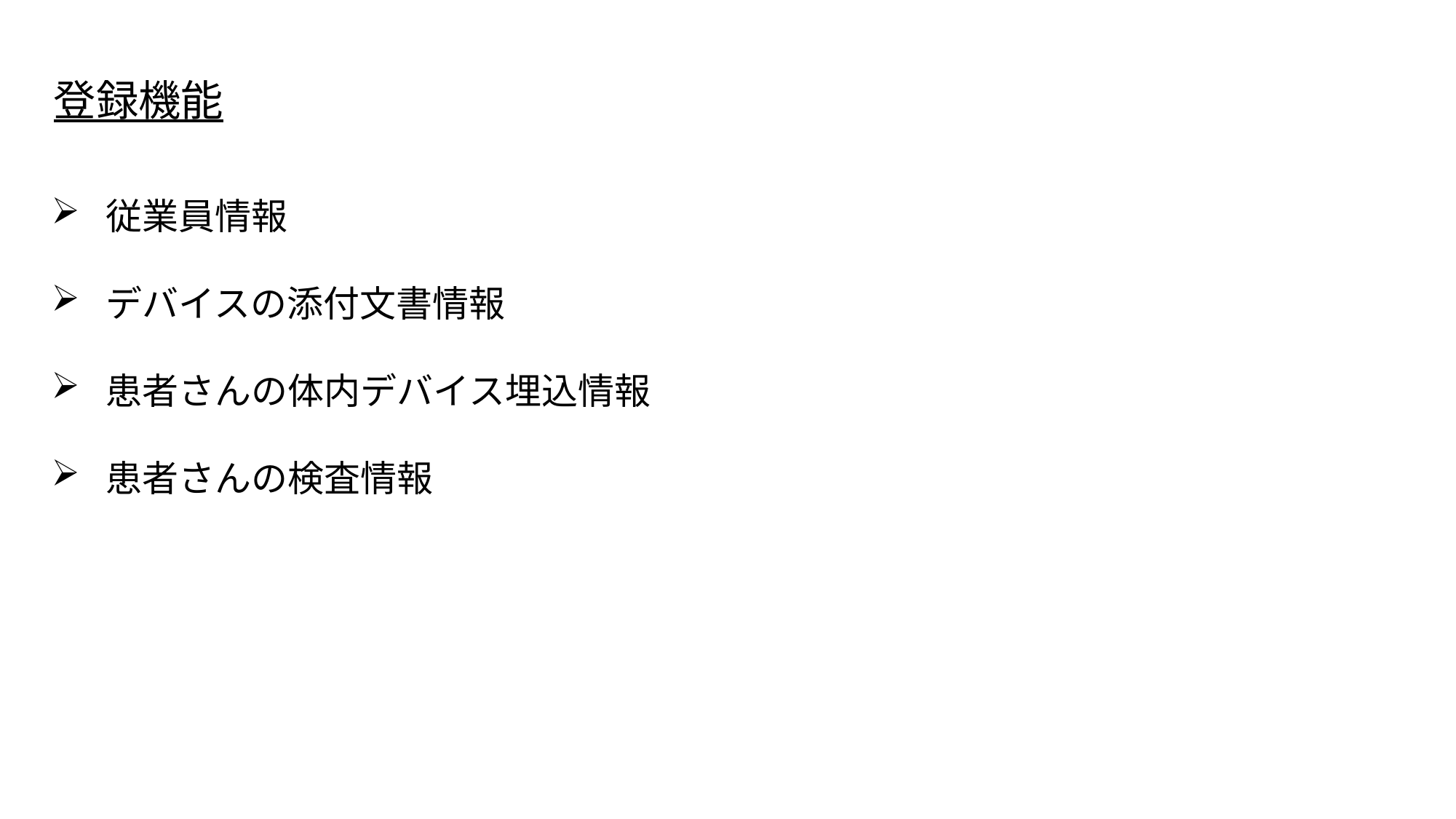

登録機能
従業員情報

デバイスの添付文書情報

患者さんの体内デバイス埋込情報

患者さんの検査情報